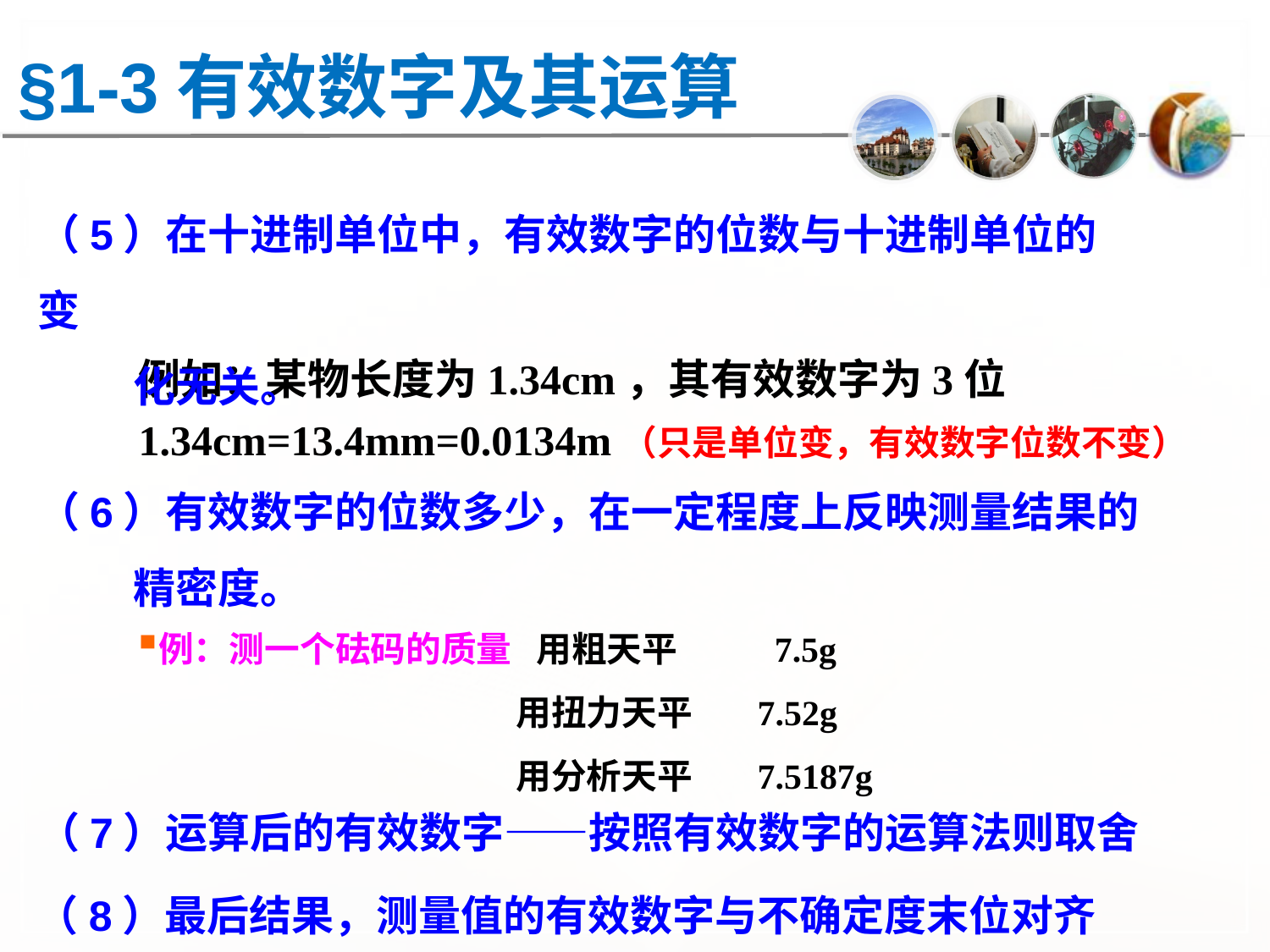

§1-3有效数字及其运算
（5）在十进制单位中，有效数字的位数与十进制单位的变
         化无关。
例如：某物长度为1.34cm，其有效数字为3位
1.34cm=13.4mm=0.0134m（只是单位变，有效数字位数不变）
（6）有效数字的位数多少，在一定程度上反映测量结果的
         精密度。
例：测一个砝码的质量   用粗天平           7.5g
                                              用扭力天平       7.52g
                                              用分析天平       7.5187g
（7）运算后的有效数字——按照有效数字的运算法则取舍
（8）最后结果，测量值的有效数字与不确定度末位对齐